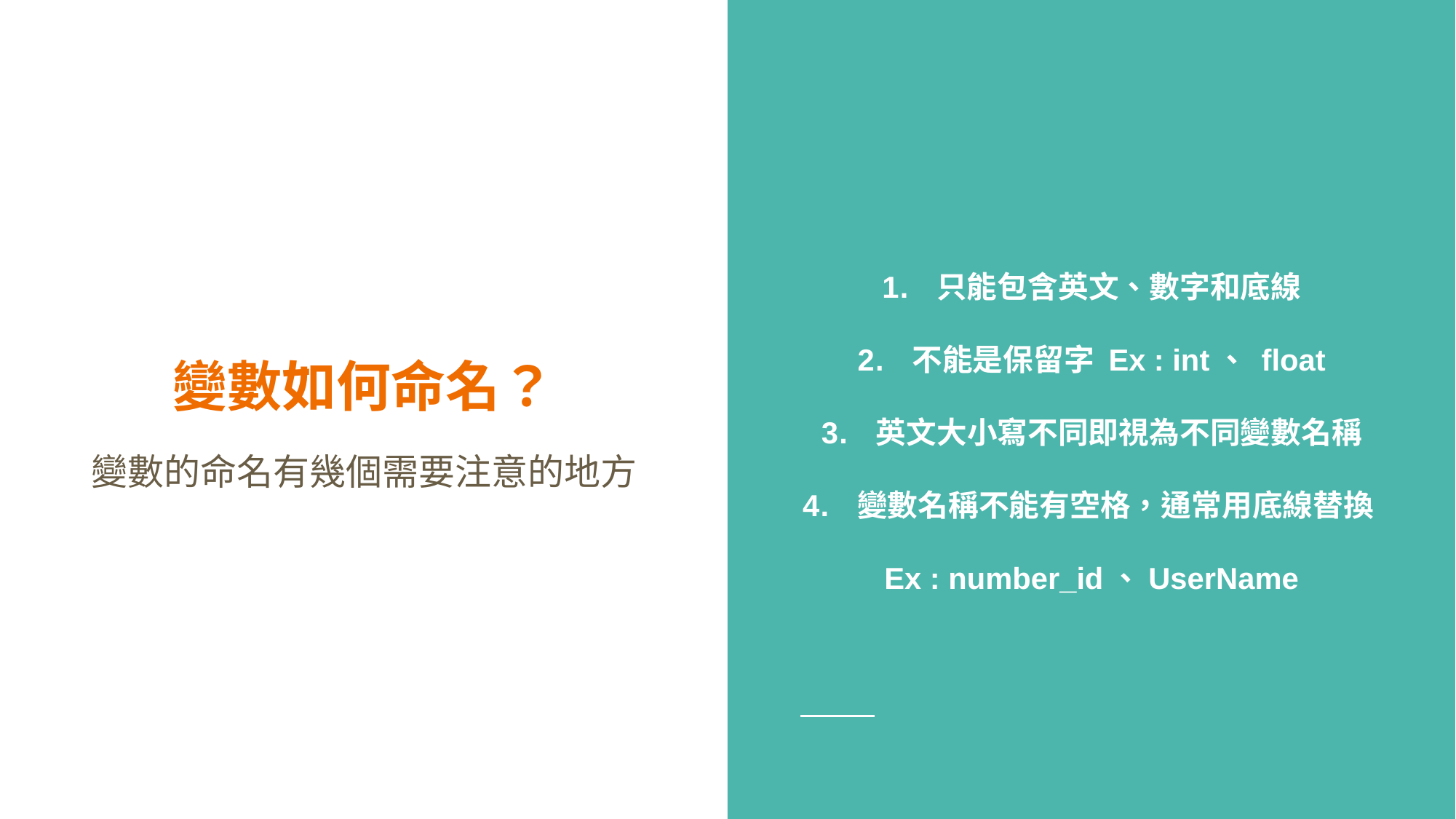

# 變數如何命名？
只能包含英文、數字和底線
不能是保留字 Ex : int、 float
英文大小寫不同即視為不同變數名稱
變數名稱不能有空格，通常用底線替換
Ex : number_id、UserName
變數的命名有幾個需要注意的地方